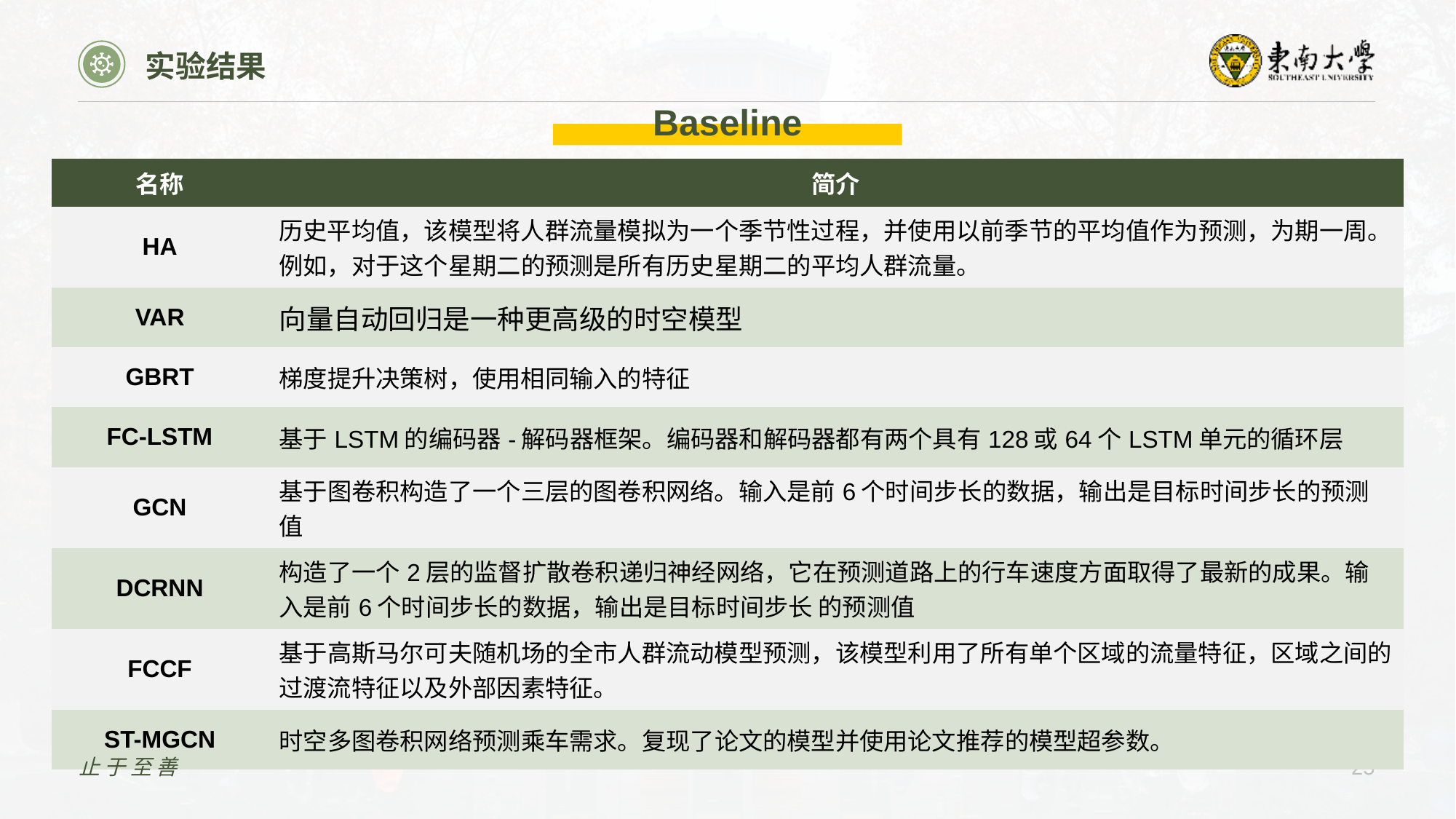

实验结果
Baseline

| 名称 | 简介 |
| --- | --- |
| HA | 历史平均值，该模型将人群流量模拟为一个季节性过程，并使用以前季节的平均值作为预测，为期一周。例如，对于这个星期二的预测是所有历史星期二的平均人群流量。 |
| VAR | 向量自动回归是一种更高级的时空模型 |
| GBRT | 梯度提升决策树，使用相同输入的特征 |
| FC-LSTM | 基于LSTM的编码器-解码器框架。编码器和解码器都有两个具有128或64个LSTM单元的循环层 |
| GCN | 基于图卷积构造了一个三层的图卷积网络。输入是前6个时间步长的数据，输出是目标时间步长的预测值 |
| DCRNN | 构造了一个2层的监督扩散卷积递归神经网络，它在预测道路上的行车速度方面取得了最新的成果。输入是前6个时间步长的数据，输出是目标时间步长 的预测值 |
| FCCF | 基于高斯马尔可夫随机场的全市人群流动模型预测，该模型利用了所有单个区域的流量特征，区域之间的过渡流特征以及外部因素特征。 |
| ST-MGCN | 时空多图卷积网络预测乘车需求。复现了论文的模型并使用论文推荐的模型超参数。 |
止于至善
25